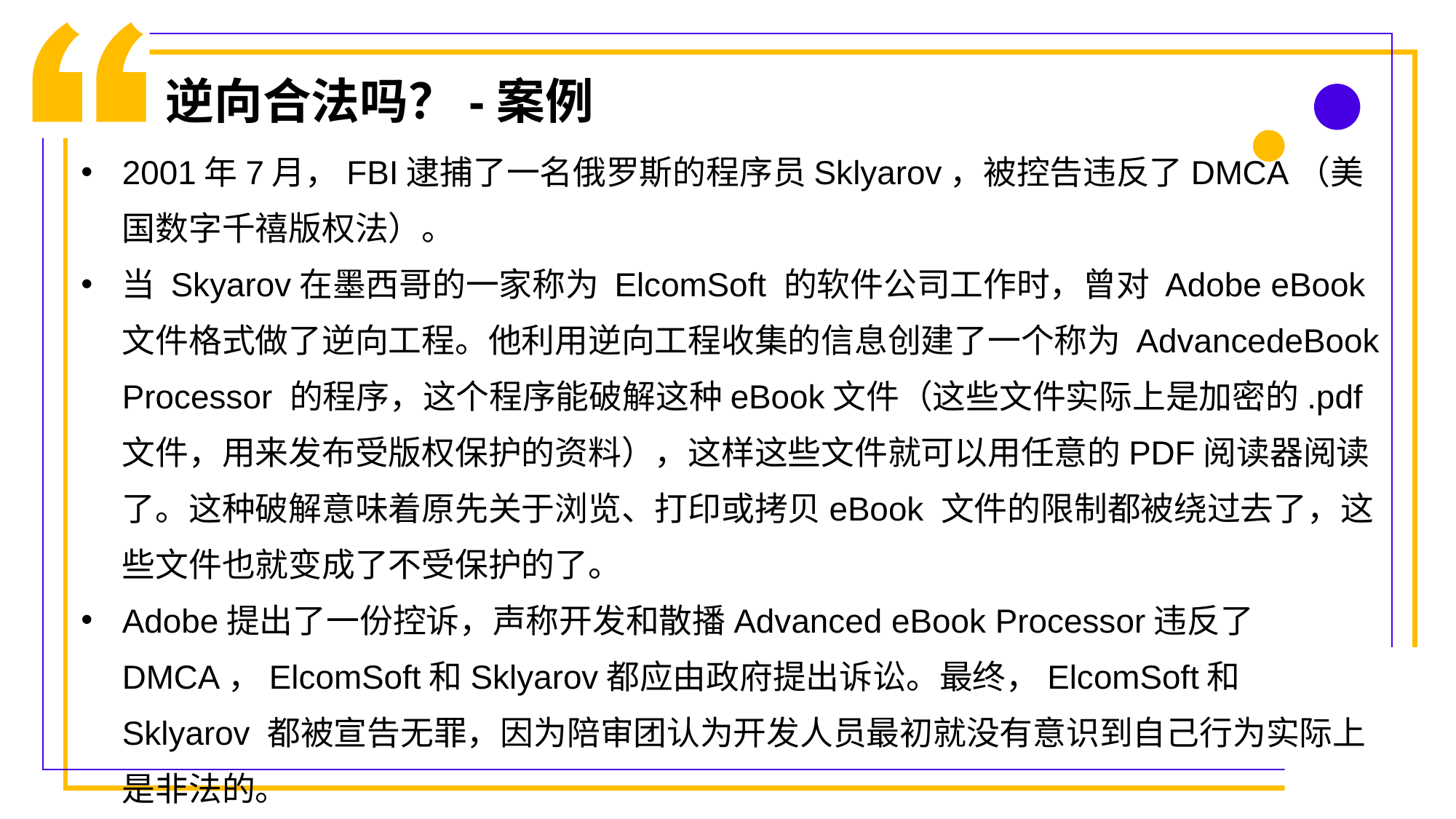

逆向合法吗？-案例

2001年7月，FBI逮捕了一名俄罗斯的程序员Sklyarov，被控告违反了DMCA（美国数字千禧版权法）。
当 Skyarov在墨西哥的一家称为 ElcomSoft 的软件公司工作时，曾对 Adobe eBook 文件格式做了逆向工程。他利用逆向工程收集的信息创建了一个称为 AdvancedeBook Processor 的程序，这个程序能破解这种eBook文件（这些文件实际上是加密的.pdf文件，用来发布受版权保护的资料），这样这些文件就可以用任意的PDF阅读器阅读了。这种破解意味着原先关于浏览、打印或拷贝eBook 文件的限制都被绕过去了，这些文件也就变成了不受保护的了。
Adobe提出了一份控诉，声称开发和散播Advanced eBook Processor违反了DMCA，ElcomSoft和Sklyarov都应由政府提出诉讼。最终，ElcomSoft和 Sklyarov 都被宣告无罪，因为陪审团认为开发人员最初就没有意识到自己行为实际上是非法的。